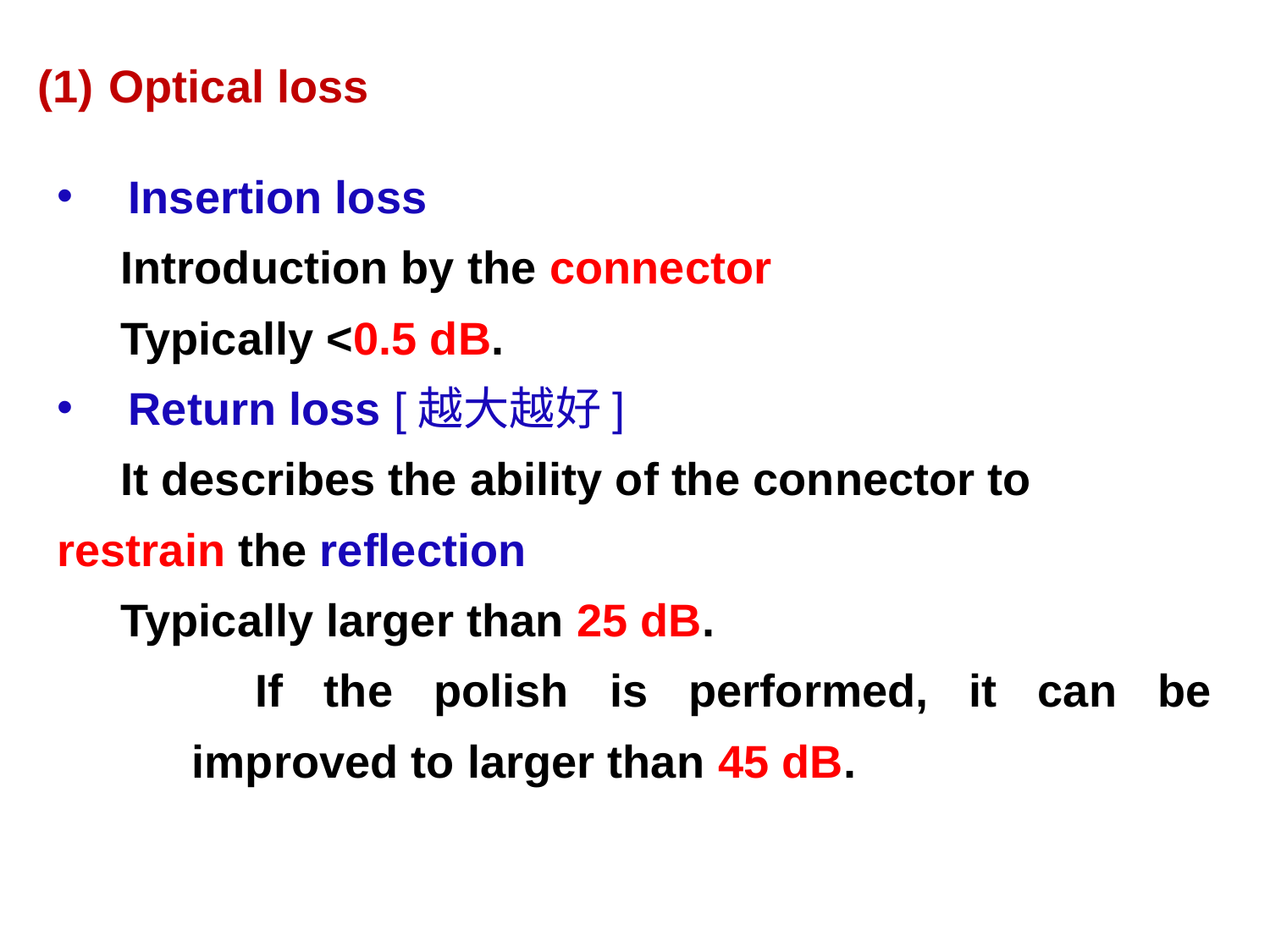

Optical loss
Insertion loss
Introduction by the connector
Typically <0.5 dB.
Return loss [越大越好]
It describes the ability of the connector to restrain the reflection
Typically larger than 25 dB.
If the polish is performed, it can be improved to larger than 45 dB.